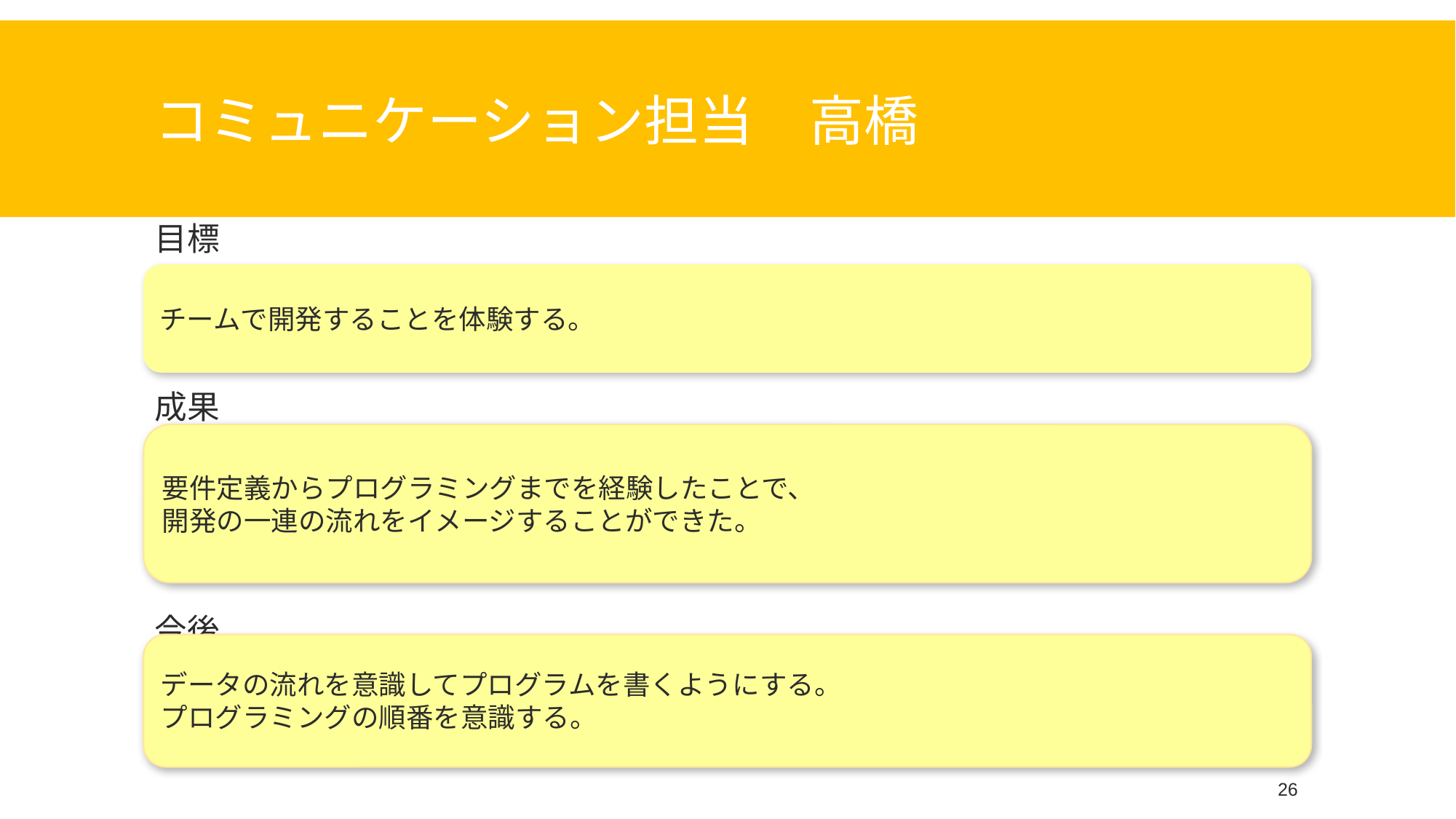

# コミュニケーション担当　	高橋
目標

成果

今後
チームで開発することを体験する。
要件定義からプログラミングまでを経験したことで、
開発の一連の流れをイメージすることができた。
データの流れを意識してプログラムを書くようにする。
プログラミングの順番を意識する。
26